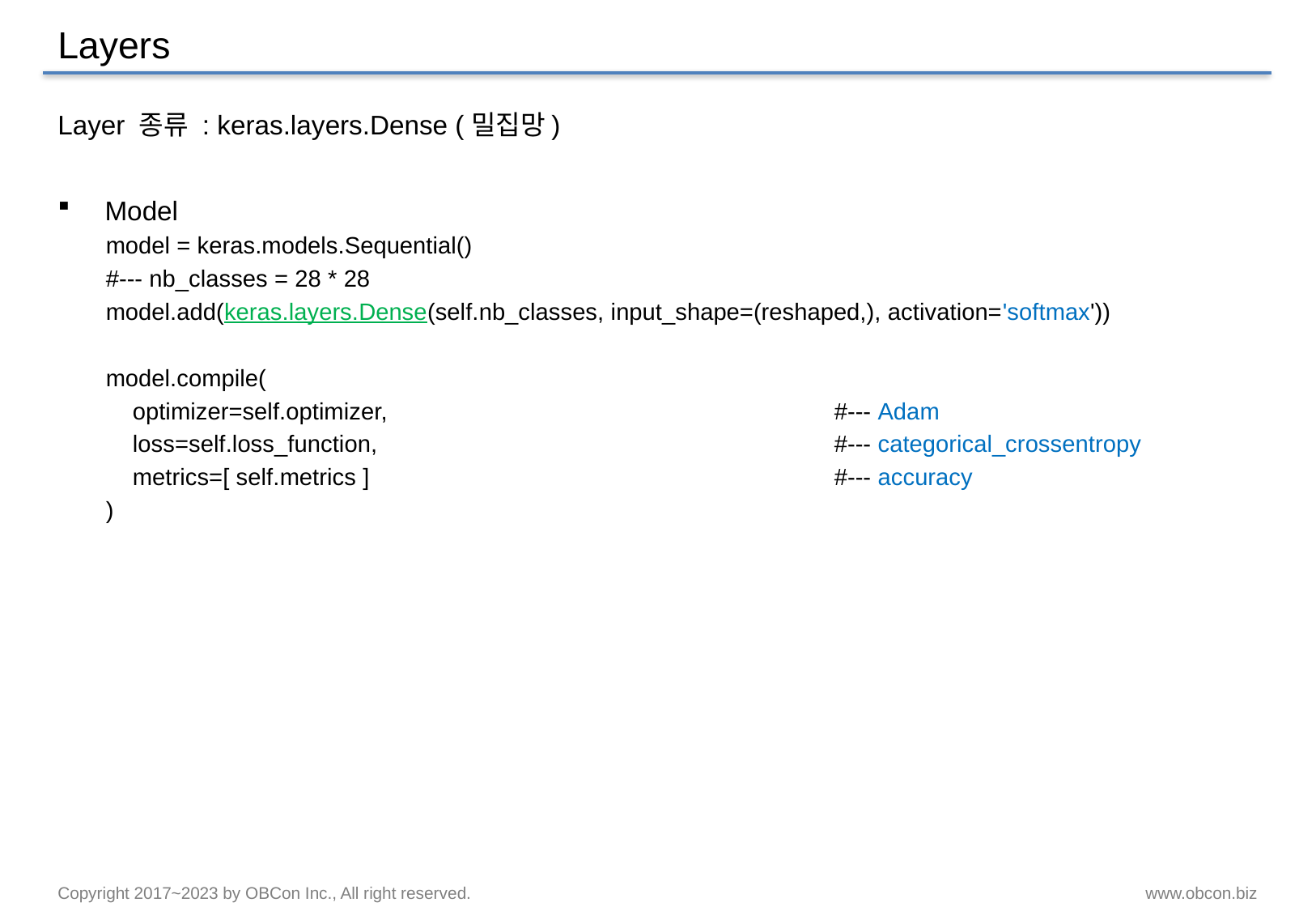

# Layers
Layer 종류 : keras.layers.Dense (밀집망)
Model
model = keras.models.Sequential()
#--- nb_classes = 28 * 28
model.add(keras.layers.Dense(self.nb_classes, input_shape=(reshaped,), activation='softmax'))

model.compile(
    optimizer=self.optimizer,				#--- Adam
    loss=self.loss_function,				#--- categorical_crossentropy
    metrics=[ self.metrics ]				#--- accuracy
)